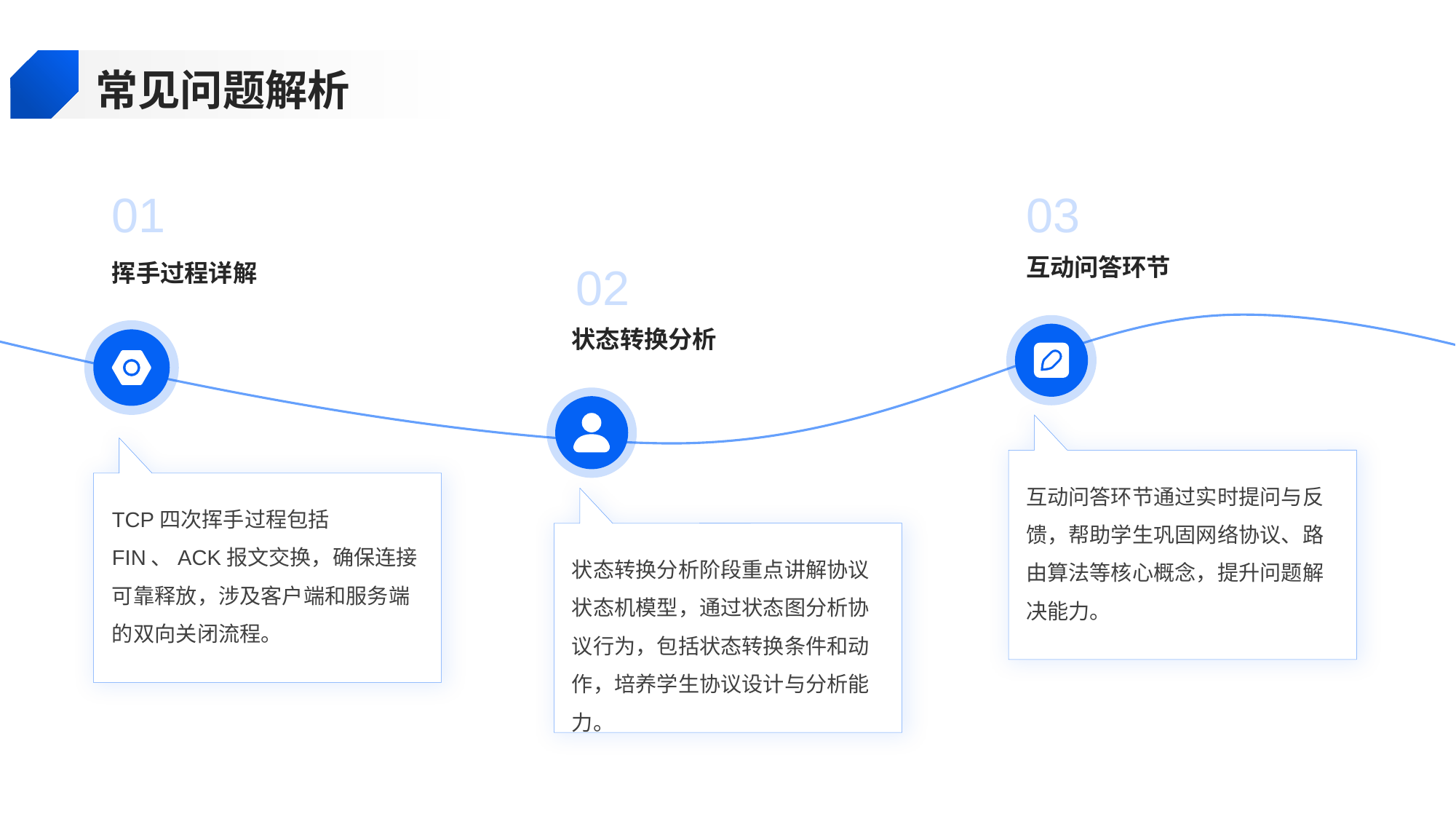

常见问题解析
01
03
互动问答环节
挥手过程详解
02

状态转换分析

互动问答环节通过实时提问与反馈，帮助学生巩固网络协议、路由算法等核心概念，提升问题解决能力。

TCP四次挥手过程包括FIN、ACK报文交换，确保连接可靠释放，涉及客户端和服务端的双向关闭流程。
状态转换分析阶段重点讲解协议状态机模型，通过状态图分析协议行为，包括状态转换条件和动作，培养学生协议设计与分析能力。